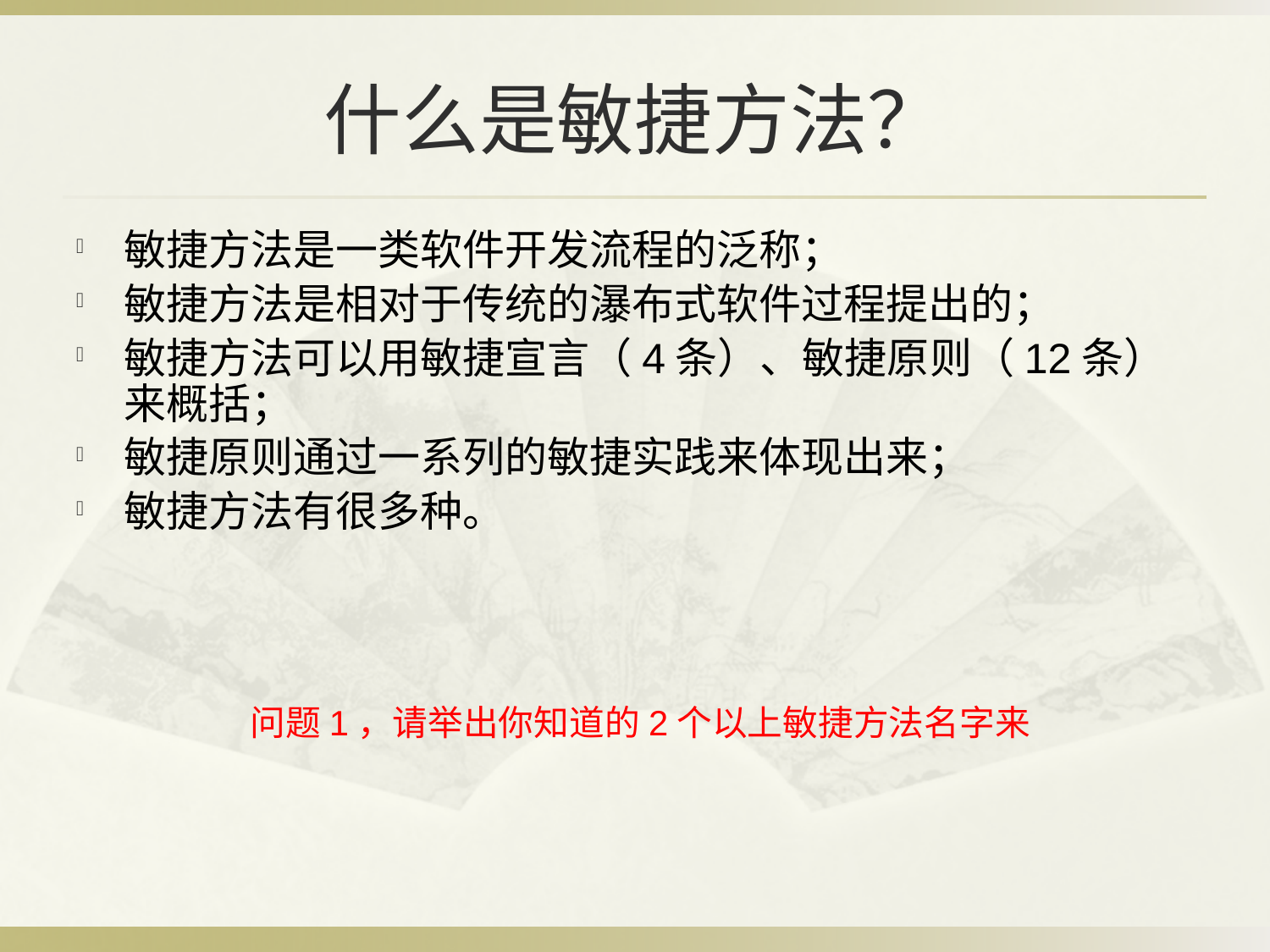

# 什么是敏捷方法？
敏捷方法是一类软件开发流程的泛称；
敏捷方法是相对于传统的瀑布式软件过程提出的；
敏捷方法可以用敏捷宣言（4条）、敏捷原则（12条）来概括；
敏捷原则通过一系列的敏捷实践来体现出来；
敏捷方法有很多种。

问题1，请举出你知道的2个以上敏捷方法名字来